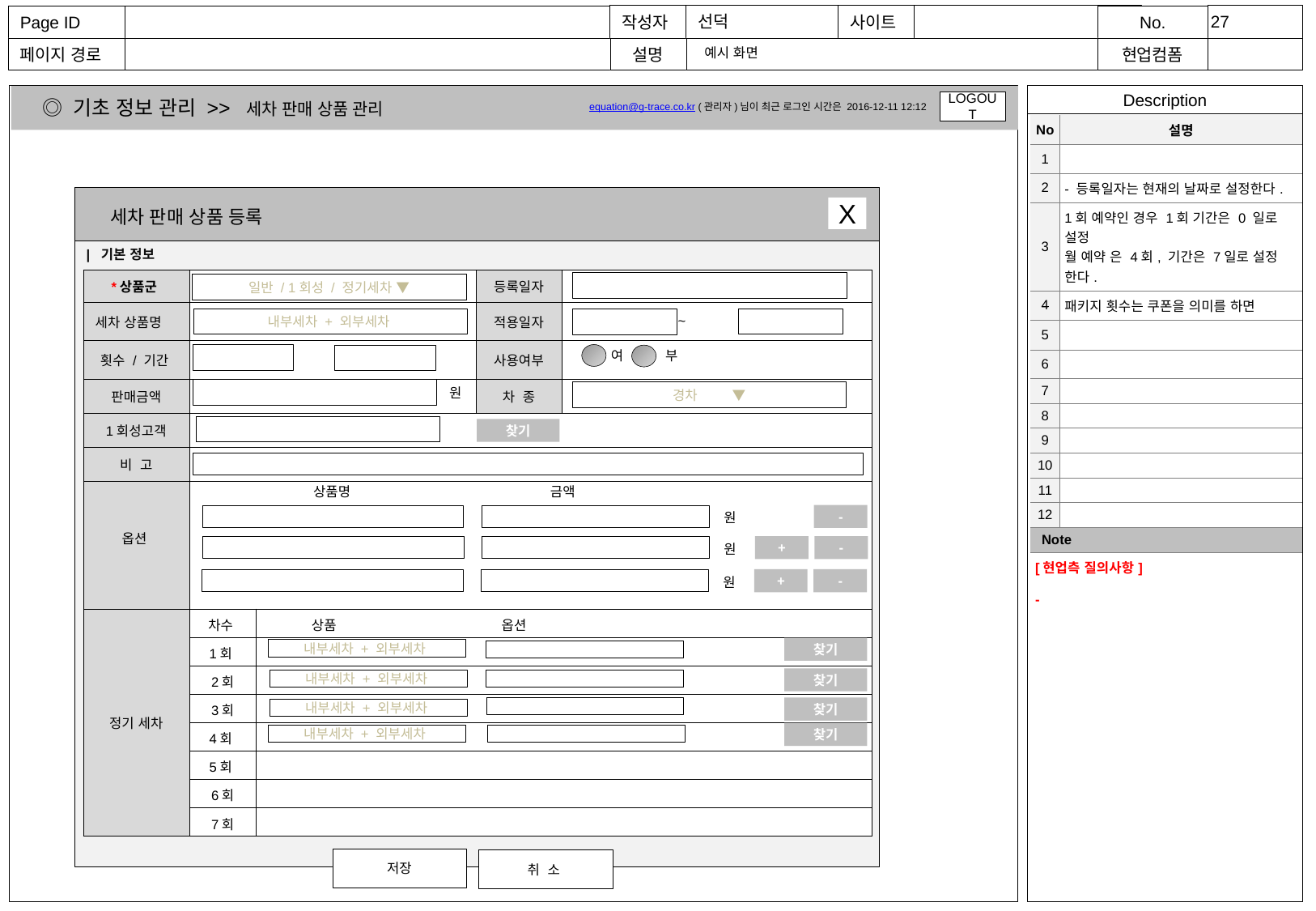

예시 화면

◎ 기초 정보 관리 >>  세차 판매 상품 관리
LOGOUT
equation@g-trace.co.kr (관리자)님이 최근 로그인 시간은 2016-12-11 12:12

| No | 설명 |
| --- | --- |
| 1 |  |
| 2 | - 등록일자는 현재의 날짜로 설정한다. |
| 3 | 1회 예약인 경우 1회 기간은 0 일로 설정 월 예약 은 4회, 기간은 7일로 설정 한다. |
| 4 | 패키지 횟수는 쿠폰을 의미를 하면 |
| 5 |  |
| 6 |  |
| 7 |  |
| 8 |  |
| 9 |  |
| 10 |  |
| 11 |  |
| 12 |  |
| Note |  |
| [현업측 질의사항] - |  |

X
세차 판매 상품 등록
|  기본 정보
| \*상품군 |  |  | 등록일자 |  |
| --- | --- | --- | --- | --- |
| 세차 상품명 |  |  | 적용일자 | ~ |
| 횟수 / 기간 | 회 일 |  | 사용여부 |  |
| 판매금액 |  |  | 차 종 |  |
| 1회성고객 |  |  |  |  |
| 비 고 |  |  |  |  |
| 옵션 |  |  |  |  |
| 정기 세차 | 차수 | 상품 옵션 |  |  |
|  | 1회 |  |  |  |
|  | 2회 |  |  |  |
|  | 3회 |  |  |  |
|  | 4회 |  |  |  |
|  | 5회 |  |  |  |
|  | 6회 |  |  |  |
|  | 7회 |  |  |  |

일반 / 1회성 / 정기세차 ▼
내부세차 + 외부세차

여

부

원

경차         ▼

찾기

상품명                                                    금액
원
-

원
+
-

원
+
-

찾기
내부세차 + 외부세차

찾기

내부세차 + 외부세차

찾기
내부세차 + 외부세차
찾기
내부세차 + 외부세차

저장
취  소